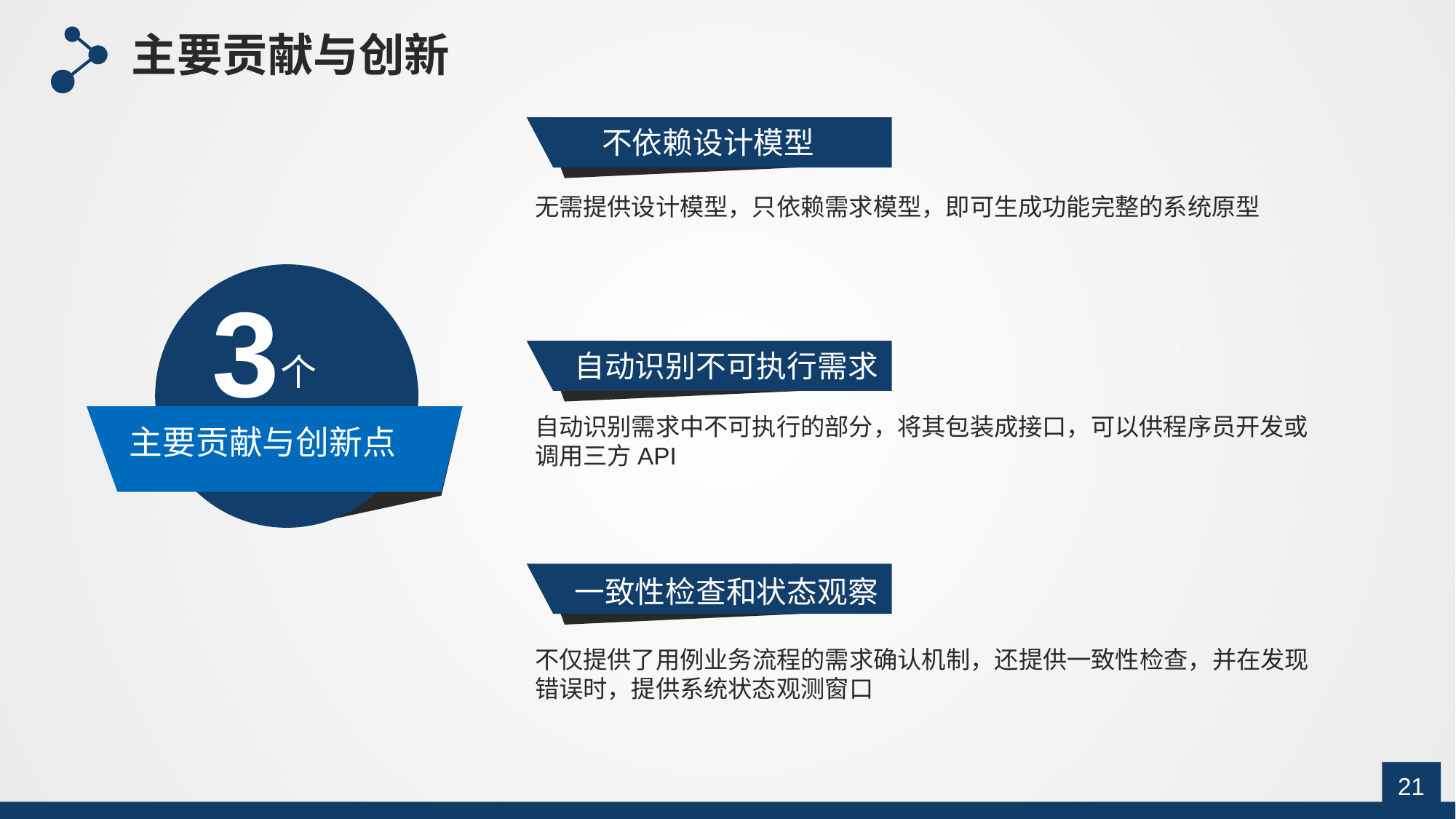

主要贡献与创新

不依赖设计模型
无需提供设计模型，只依赖需求模型，即可生成功能完整的系统原型

3

自动识别不可执行需求
个

自动识别需求中不可执行的部分，将其包装成接口，可以供程序员开发或调用三方API
主要贡献与创新点

一致性检查和状态观察
不仅提供了用例业务流程的需求确认机制，还提供一致性检查，并在发现错误时，提供系统状态观测窗口